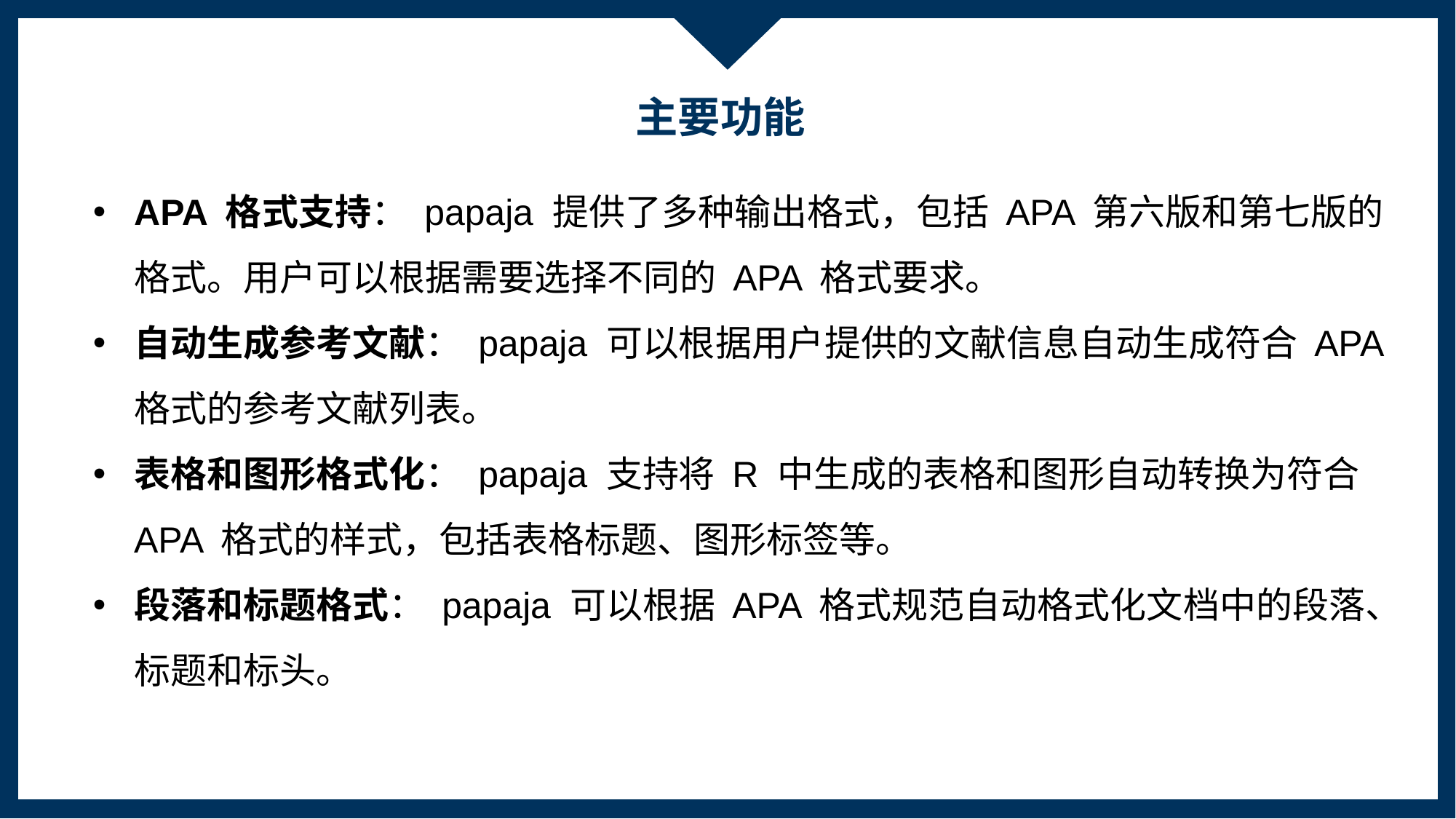

主要功能
APA 格式支持： papaja 提供了多种输出格式，包括 APA 第六版和第七版的格式。用户可以根据需要选择不同的 APA 格式要求。
自动生成参考文献： papaja 可以根据用户提供的文献信息自动生成符合 APA 格式的参考文献列表。
表格和图形格式化： papaja 支持将 R 中生成的表格和图形自动转换为符合 APA 格式的样式，包括表格标题、图形标签等。
段落和标题格式： papaja 可以根据 APA 格式规范自动格式化文档中的段落、标题和标头。